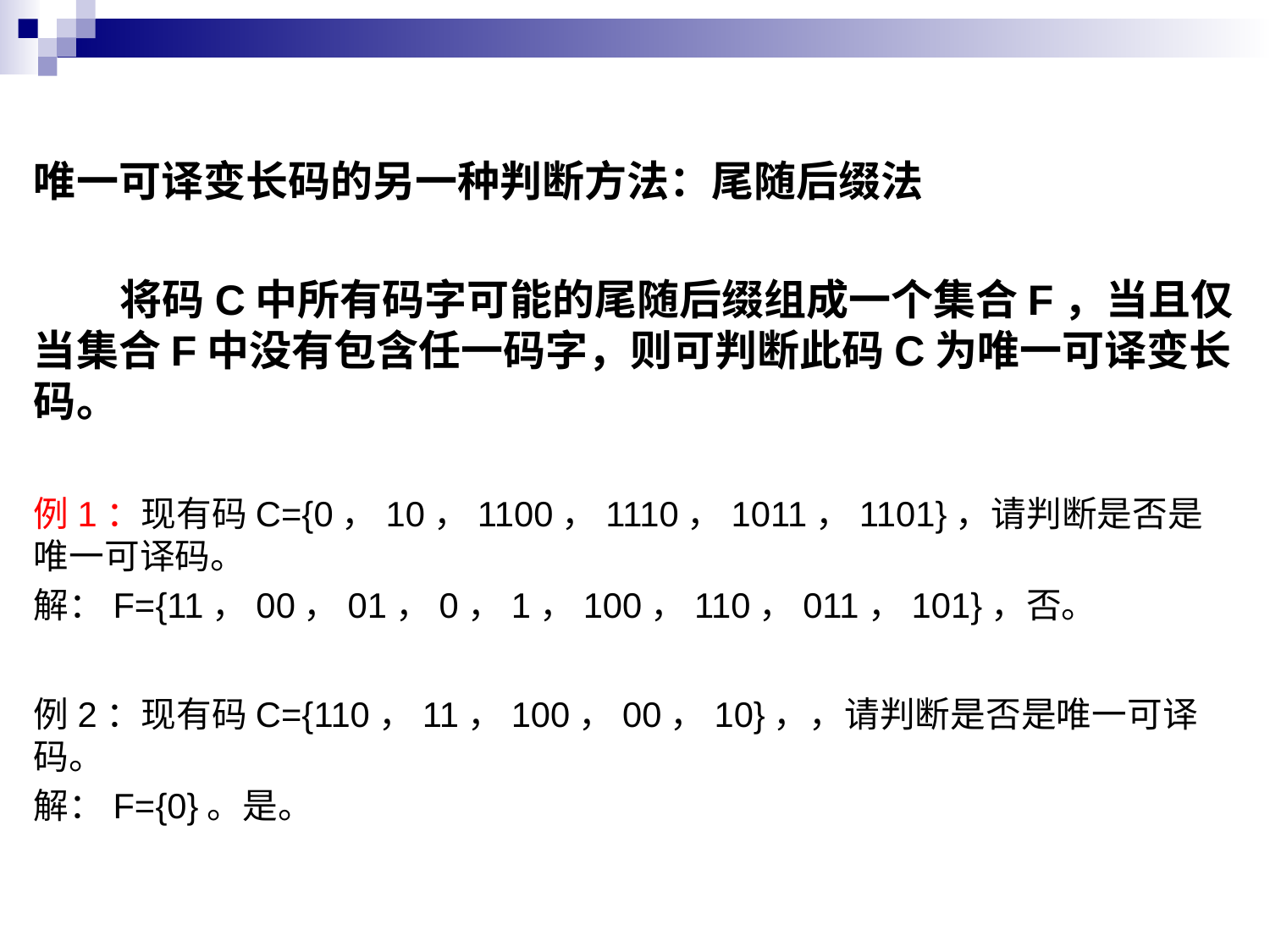

#
唯一可译变长码的另一种判断方法：尾随后缀法

        将码C中所有码字可能的尾随后缀组成一个集合F，当且仅当集合F中没有包含任一码字，则可判断此码C为唯一可译变长码。

例1：现有码C={0，10，1100，1110，1011，1101}，请判断是否是唯一可译码。
解：F={11，00，01，0，1，100，110，011，101}，否。

例2：现有码C={110，11，100，00，10}，，请判断是否是唯一可译码。
解：F={0}。是。